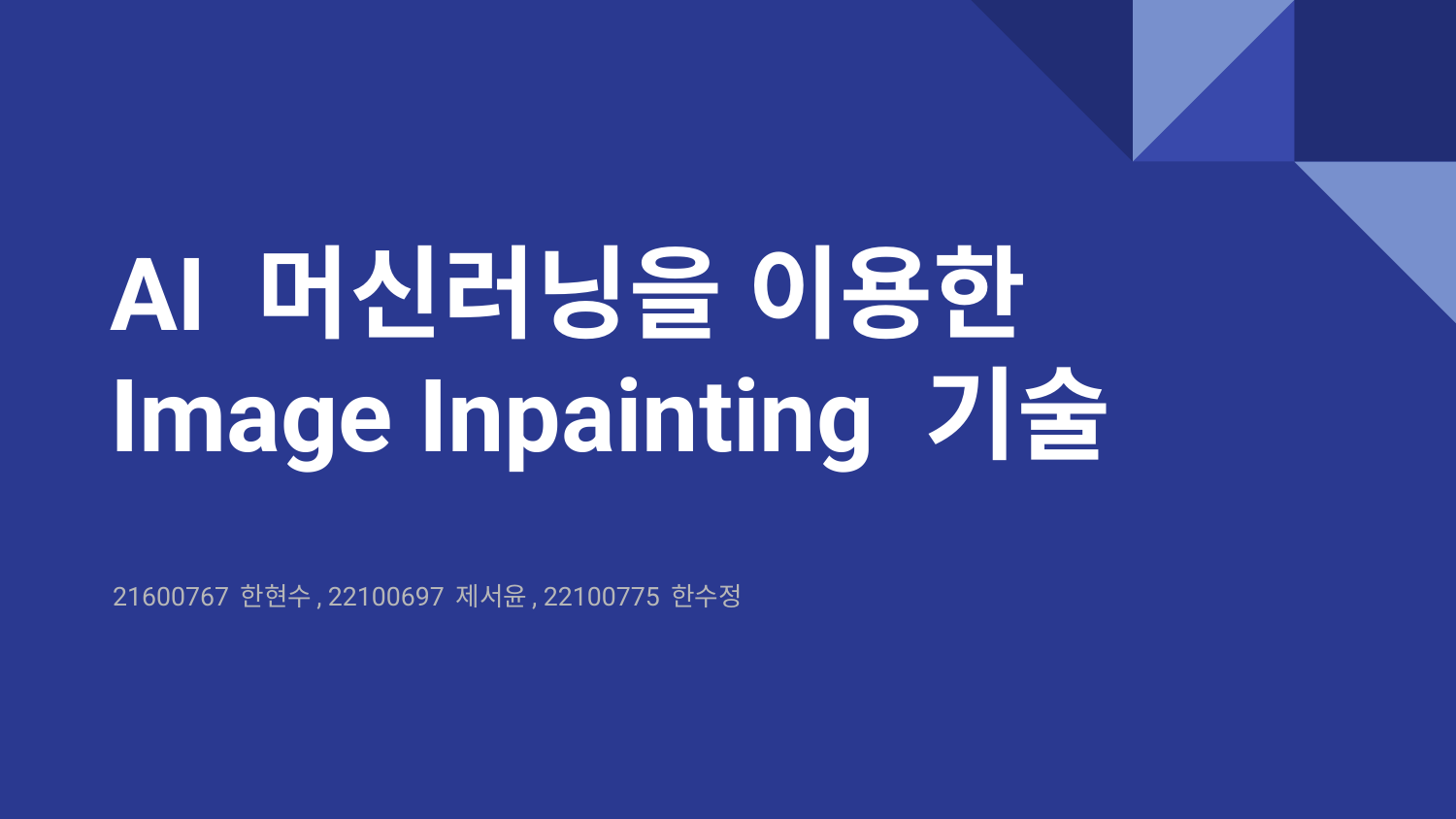

# AI 머신러닝을 이용한
Image Inpainting 기술
21600767 한현수, 22100697 제서윤, 22100775 한수정